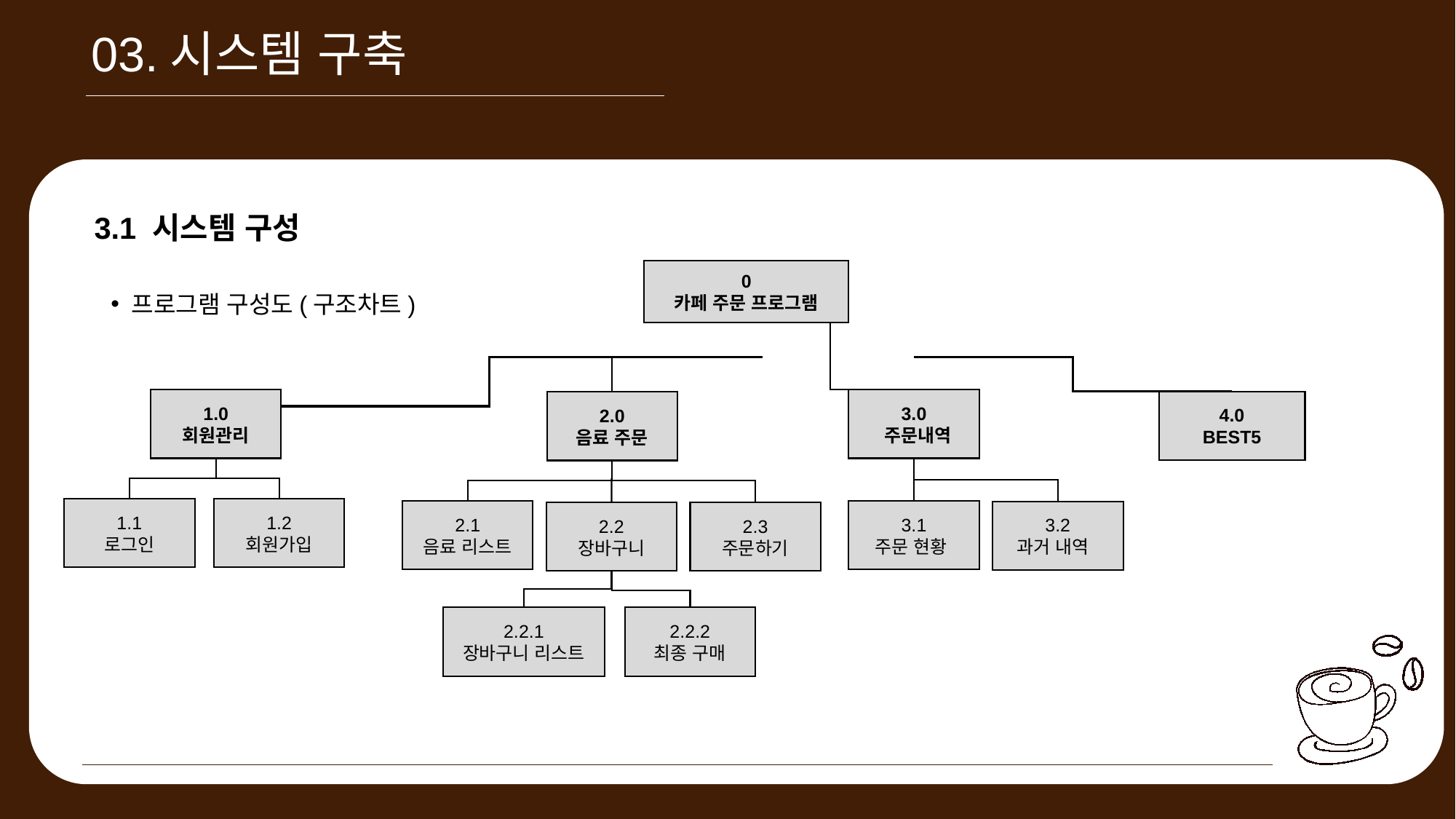

03.시스템 구축

3.1 시스템 구성
0
카페 주문 프로그램
1.0
회원관리

3.0
 주문내역

4.0
BEST5

2.0
음료 주문
프로그램 구성도(구조차트)
개발환경
1.1
로그인
1.2
회원가입
2.1
음료 리스트
3.1
주문 현황
3.2
과거 내역
2.2
장바구니
2.3
주문하기
2.2.1
장바구니 리스트
2.2.2
최종 구매